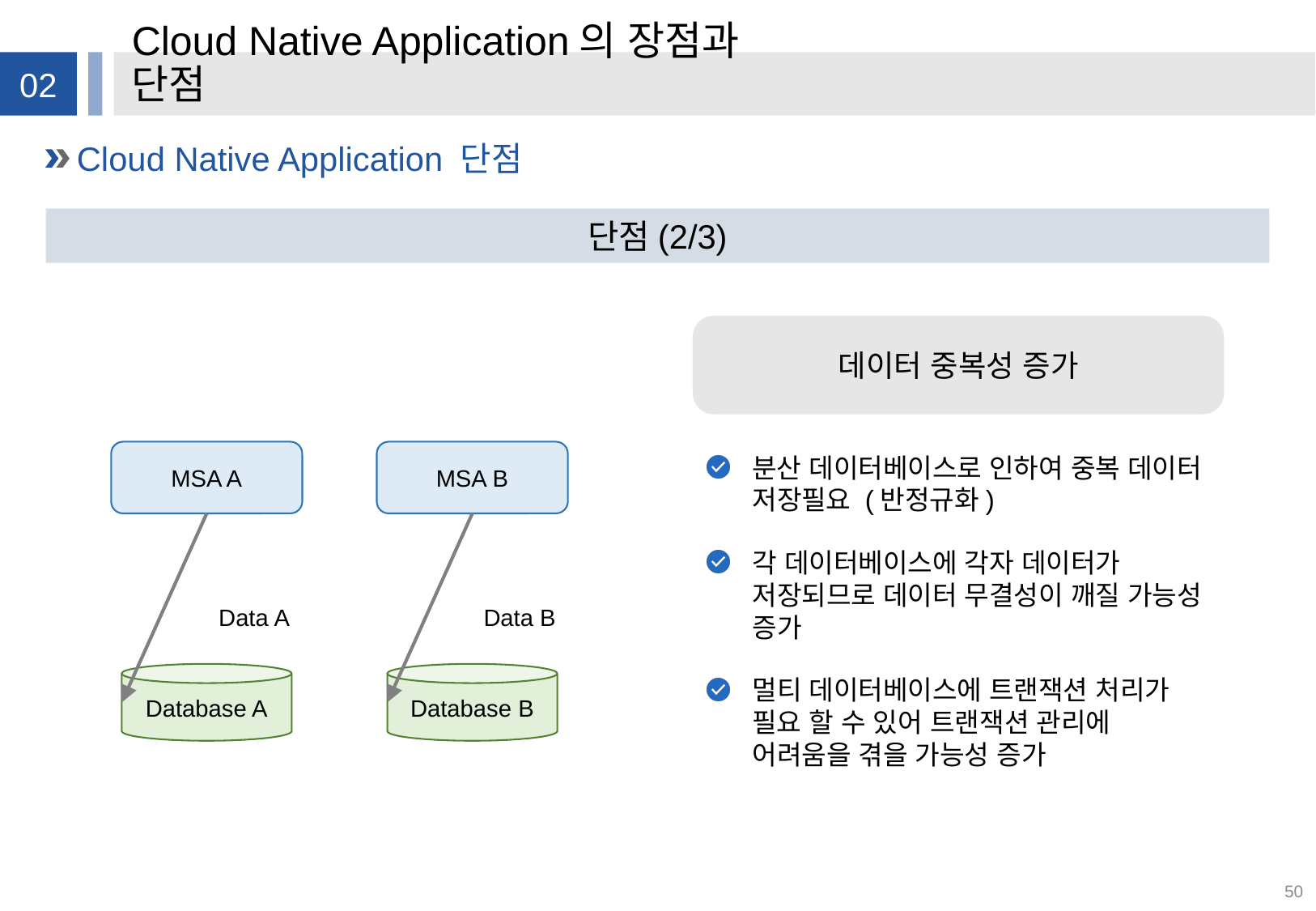

# Cloud Native Application의 장점과 단점
02
Cloud Native Application 단점
단점(2/3)
데이터 중복성 증가
MSA A
MSA B
분산 데이터베이스로 인하여 중복 데이터 저장필요 (반정규화)
각 데이터베이스에 각자 데이터가 저장되므로 데이터 무결성이 깨질 가능성 증가
멀티 데이터베이스에 트랜잭션 처리가 필요 할 수 있어 트랜잭션 관리에 어려움을 겪을 가능성 증가
Data A
Data B
Database A
Database B
50